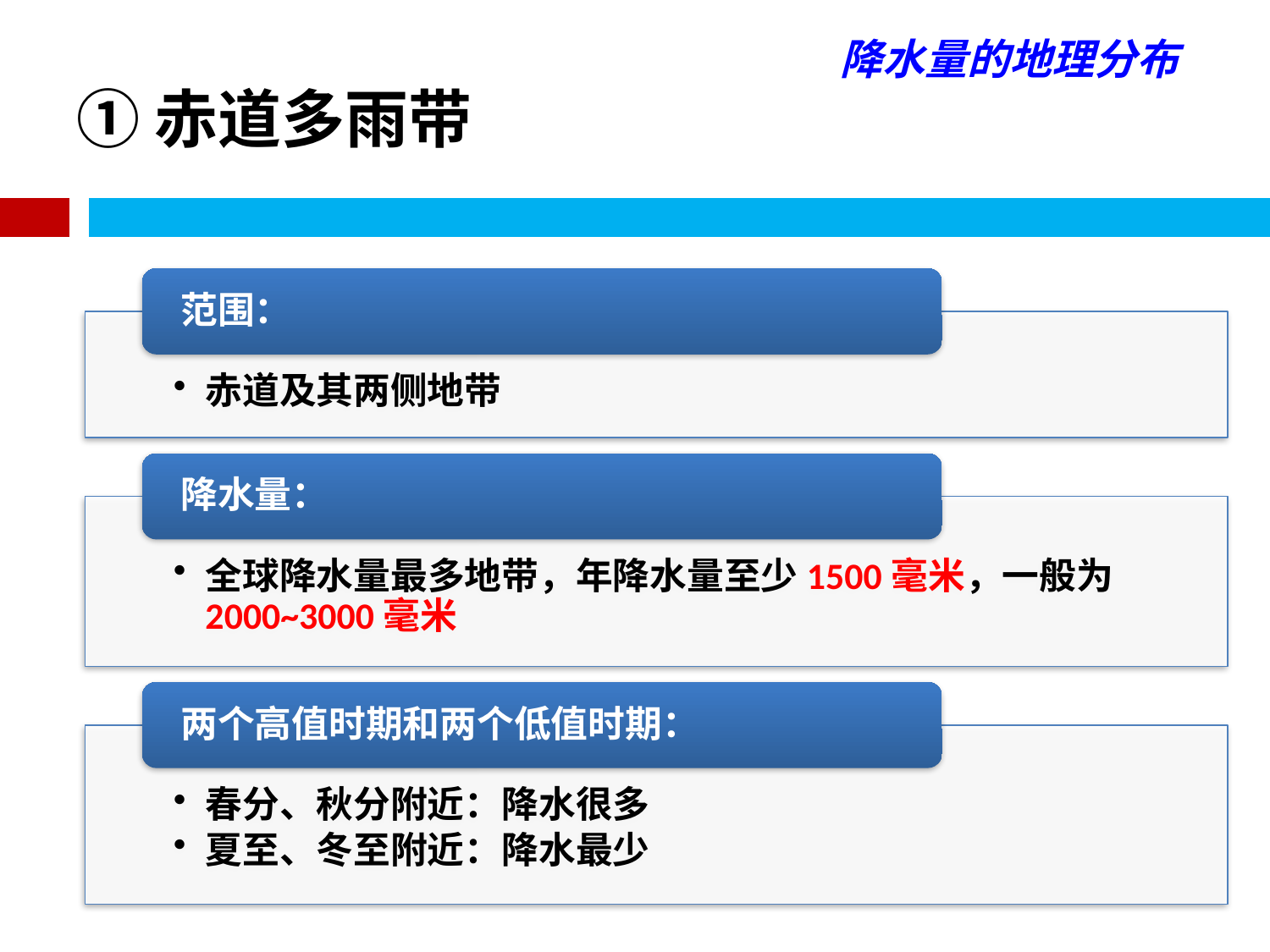

降水量的地理分布
# ①赤道多雨带
赤道及其两侧地带
范围：
全球降水量最多地带，年降水量至少1500毫米，一般为2000~3000毫米
降水量：
春分、秋分附近：降水很多
夏至、冬至附近：降水最少
两个高值时期和两个低值时期：